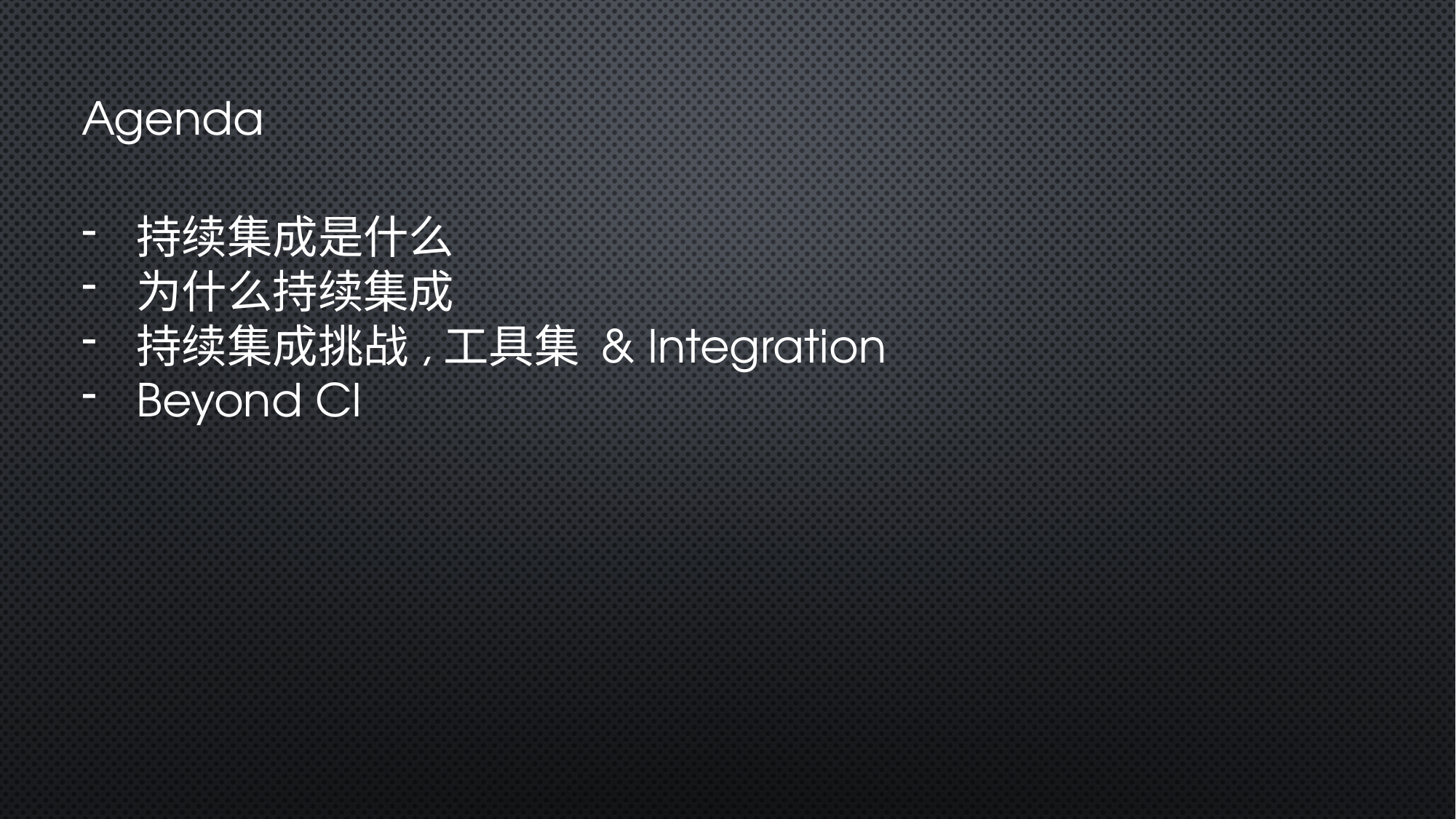

Agenda
持续集成是什么
为什么持续集成
持续集成挑战,工具集 & Integration
Beyond CI